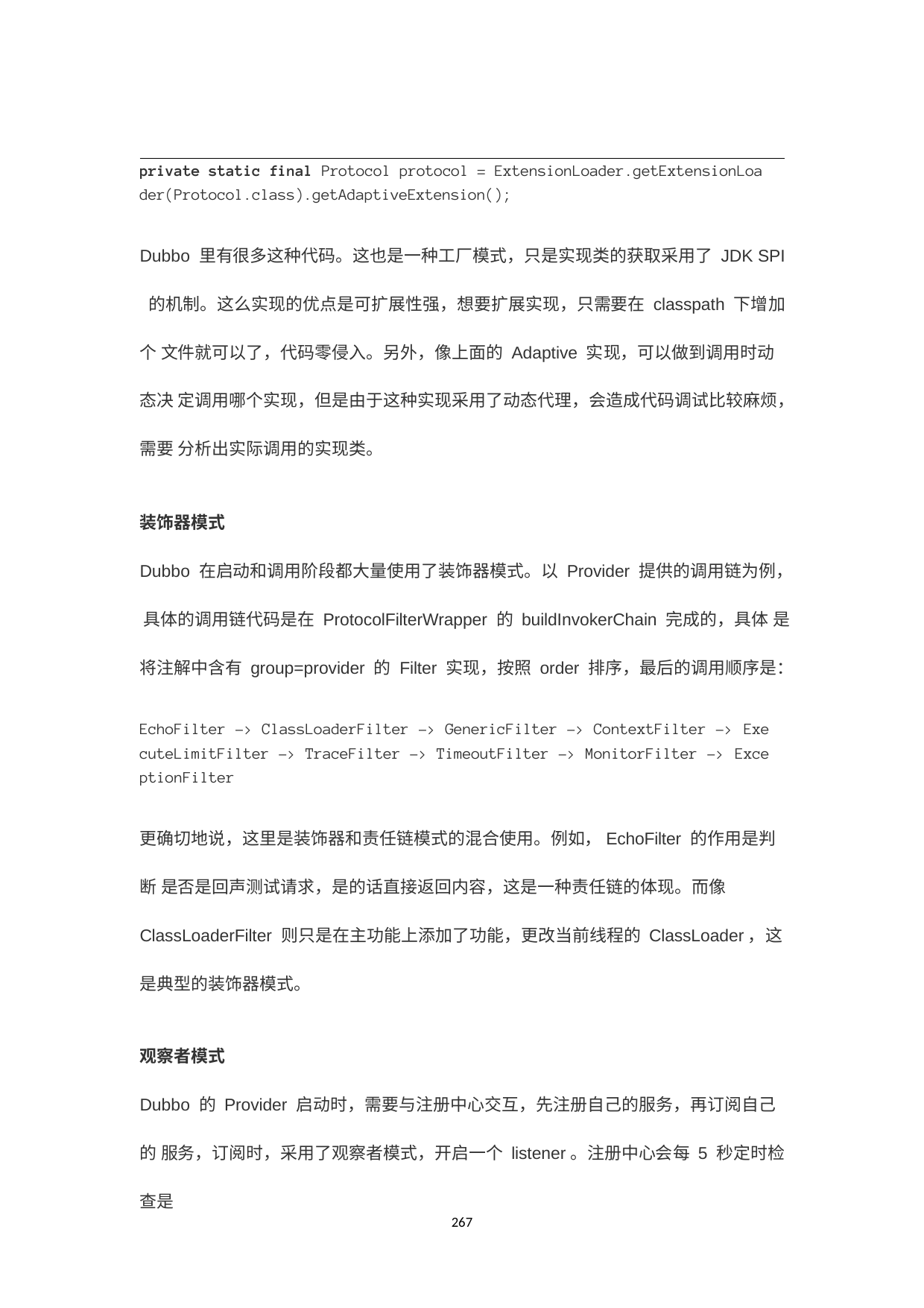

private static final Protocol protocol = ExtensionLoader.getExtensionLoa  der(Protocol.class).getAdaptiveExtension();
Dubbo 里有很多这种代码。这也是一种工厂模式，只是实现类的获取采用了JDK SPI  的机制。这么实现的优点是可扩展性强，想要扩展实现，只需要在classpath 下增加个 文件就可以了，代码零侵入。另外，像上面的Adaptive 实现，可以做到调用时动态决 定调用哪个实现，但是由于这种实现采用了动态代理，会造成代码调试比较麻烦，需要 分析出实际调用的实现类。

装饰器模式
Dubbo 在启动和调用阶段都大量使用了装饰器模式。以Provider 提供的调用链为例，  具体的调用链代码是在 ProtocolFilterWrapper 的buildInvokerChain 完成的，具体 是将注解中含有 group=provider 的Filter 实现，按照 order 排序，最后的调用顺序是：

EchoFilter -> ClassLoaderFilter -> GenericFilter -> ContextFilter -> Exe  cuteLimitFilter -> TraceFilter -> TimeoutFilter -> MonitorFilter -> Exce  ptionFilter
更确切地说，这里是装饰器和责任链模式的混合使用。例如，EchoFilter 的作用是判断 是否是回声测试请求，是的话直接返回内容，这是一种责任链的体现。而像 ClassLoaderFilter 则只是在主功能上添加了功能，更改当前线程的 ClassLoader，这 是典型的装饰器模式。
观察者模式
Dubbo 的Provider 启动时，需要与注册中心交互，先注册自己的服务，再订阅自己的 服务，订阅时，采用了观察者模式，开启一个listener。注册中心会每 5 秒定时检查是
267